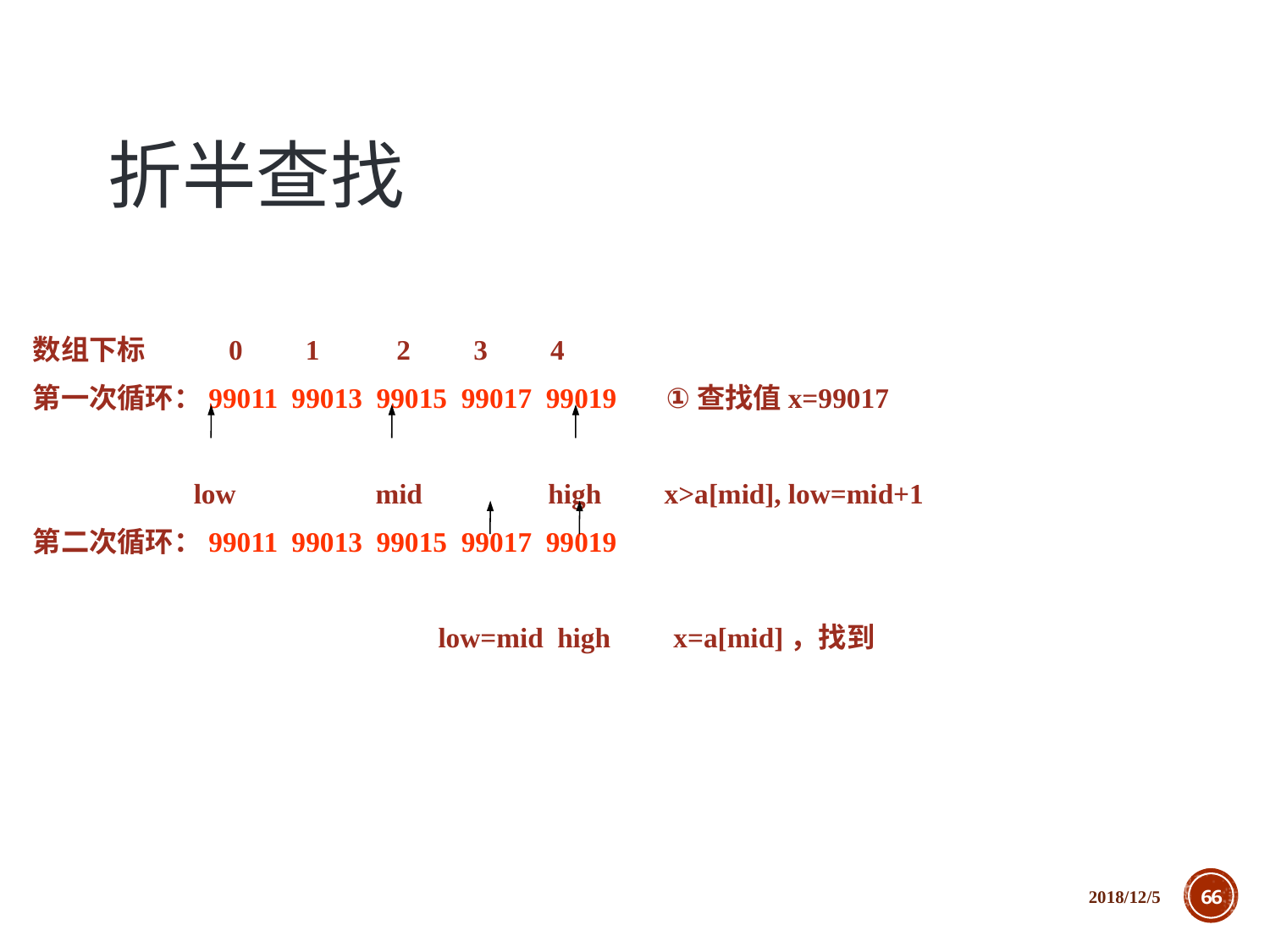

# 折半查找
数组下标            0         1           2         3         4
第一次循环：99011  99013  99015  99017  99019       ①查找值x=99017

                       low                    mid                  high         x>a[mid], low=mid+1
第二次循环：99011  99013  99015  99017  99019

                                                          low=mid  high         x=a[mid]，找到

2018/12/5
66